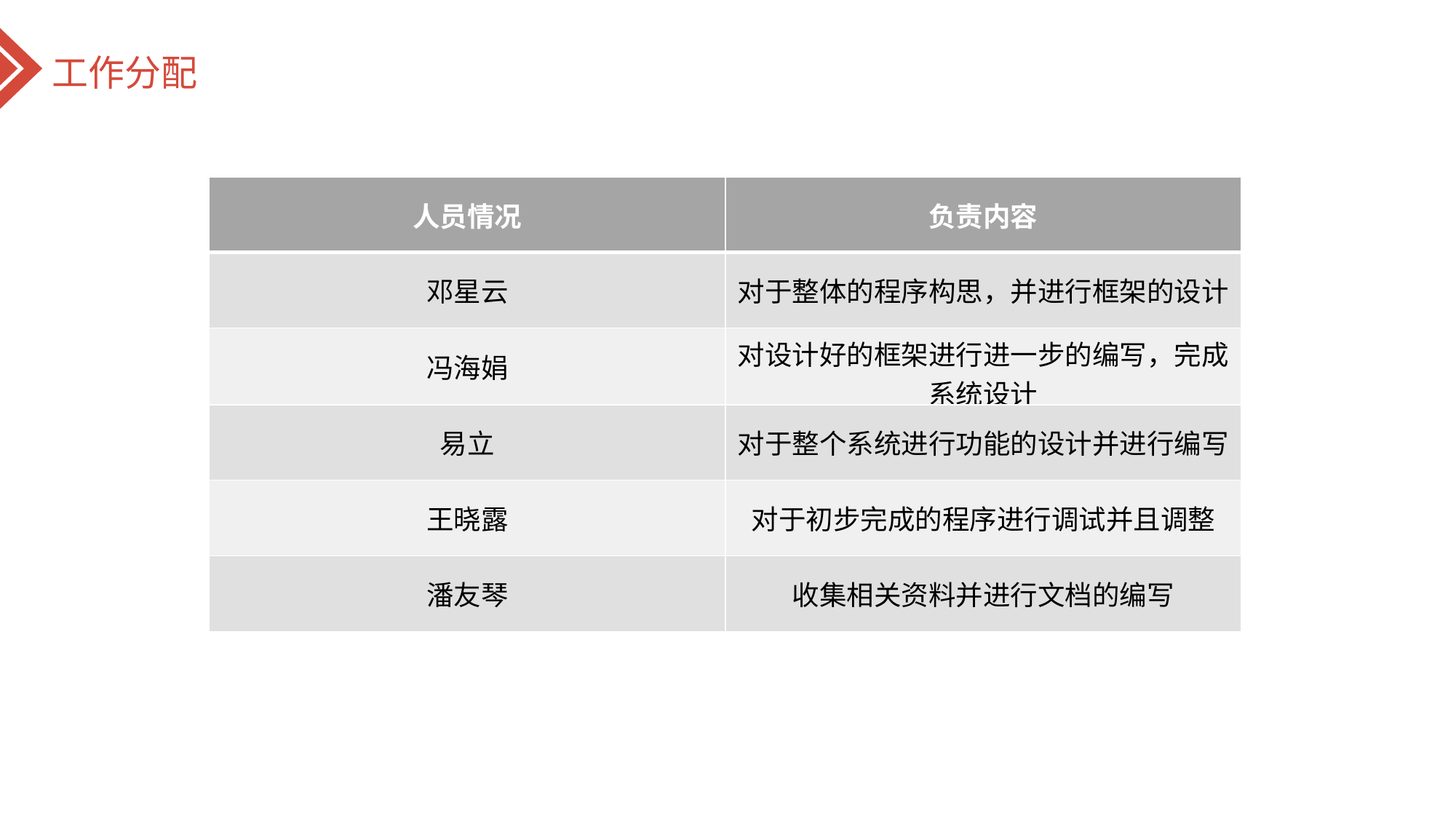

工作分配
| 人员情况 | 负责内容 |
| --- | --- |
| 邓星云 | 对于整体的程序构思，并进行框架的设计 |
| 冯海娟 | 对设计好的框架进行进一步的编写，完成系统设计 |
| 易立 | 对于整个系统进行功能的设计并进行编写 |
| 王晓露 | 对于初步完成的程序进行调试并且调整 |
| 潘友琴 | 收集相关资料并进行文档的编写 |
添加标题
请在此添加文字说明，xxx模板。请在此添加文字说明，xxx模板。请在此添加文字说明，xxx模板。请在此添加文字说明，xxx模板。